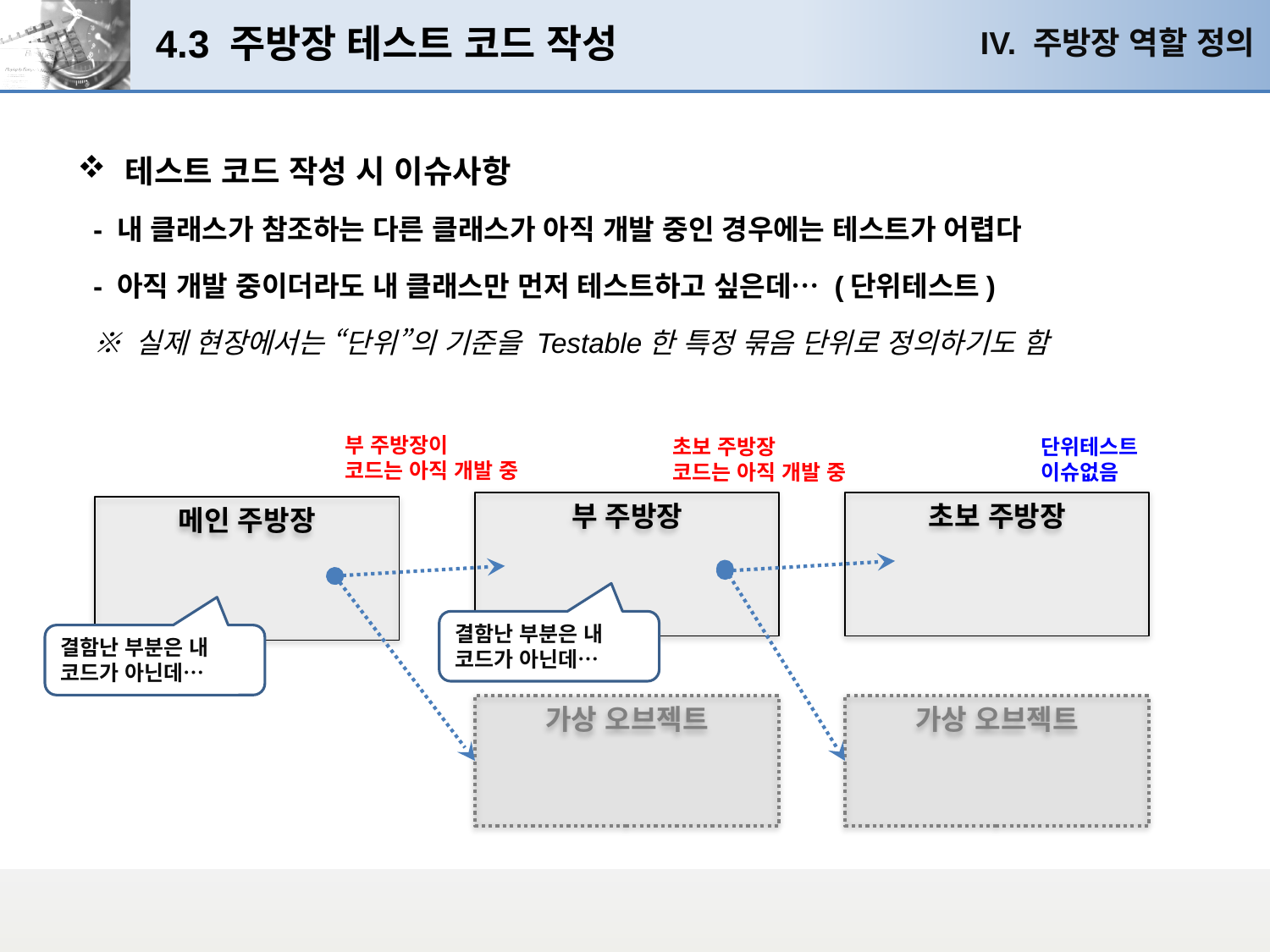

# 4.3 주방장 테스트 코드 작성
IV. 주방장 역할 정의
테스트 코드 작성 시 이슈사항
  - 내 클래스가 참조하는 다른 클래스가 아직 개발 중인 경우에는 테스트가 어렵다
  - 아직 개발 중이더라도 내 클래스만 먼저 테스트하고 싶은데… (단위테스트)
  ※ 실제 현장에서는 “단위”의 기준을 Testable한 특정 묶음 단위로 정의하기도 함
부 주방장이
코드는 아직 개발 중
초보 주방장
코드는 아직 개발 중
단위테스트
이슈없음
부 주방장
초보 주방장
메인 주방장
가상 오브젝트
가상 오브젝트
결함난 부분은 내 코드가 아닌데…
결함난 부분은 내 코드가 아닌데…